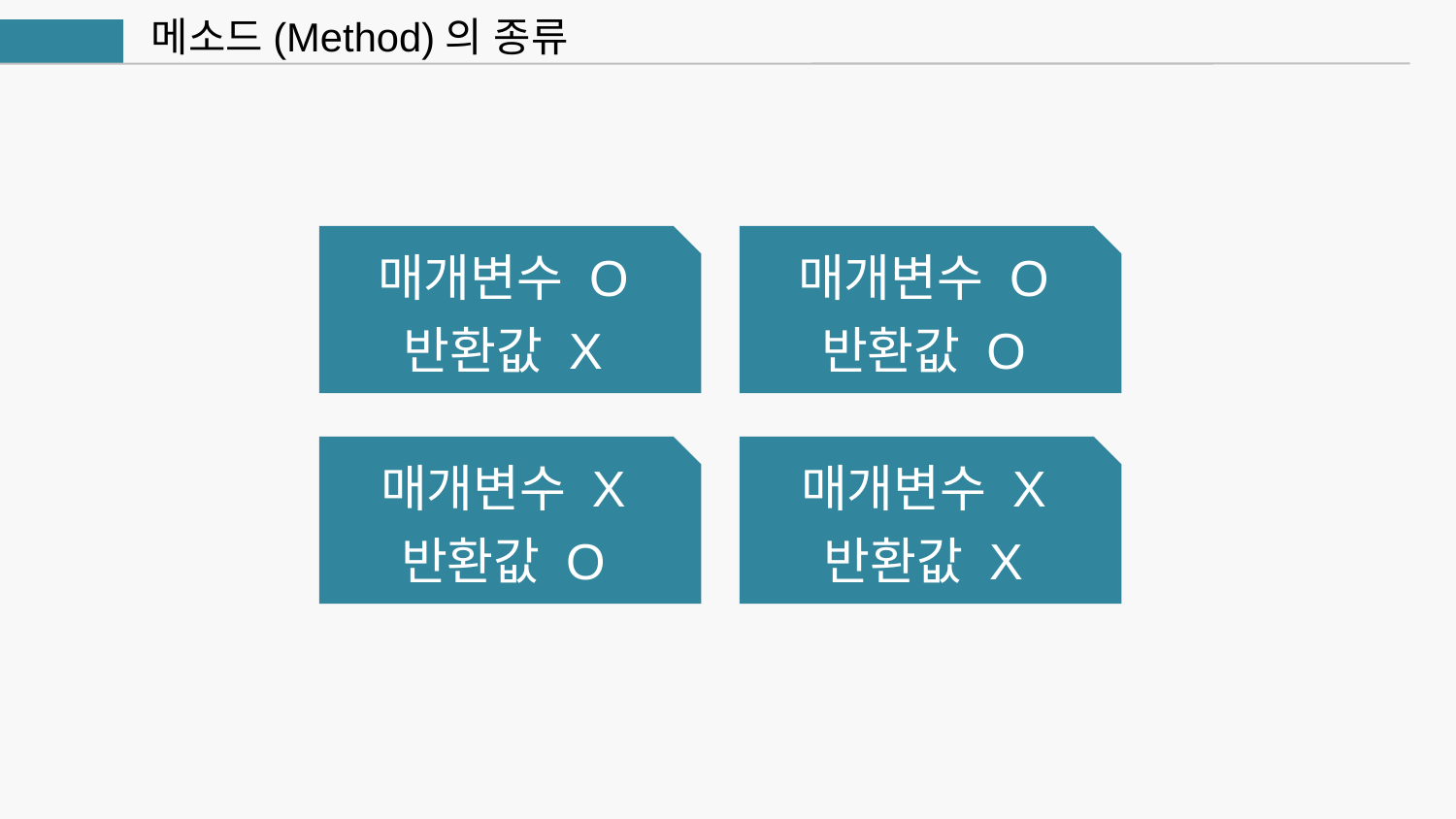

메소드(Method)의 종류
Java
매개변수 O
반환값 X
매개변수 O
반환값 O
매개변수 X
반환값 O
매개변수 X
반환값 X